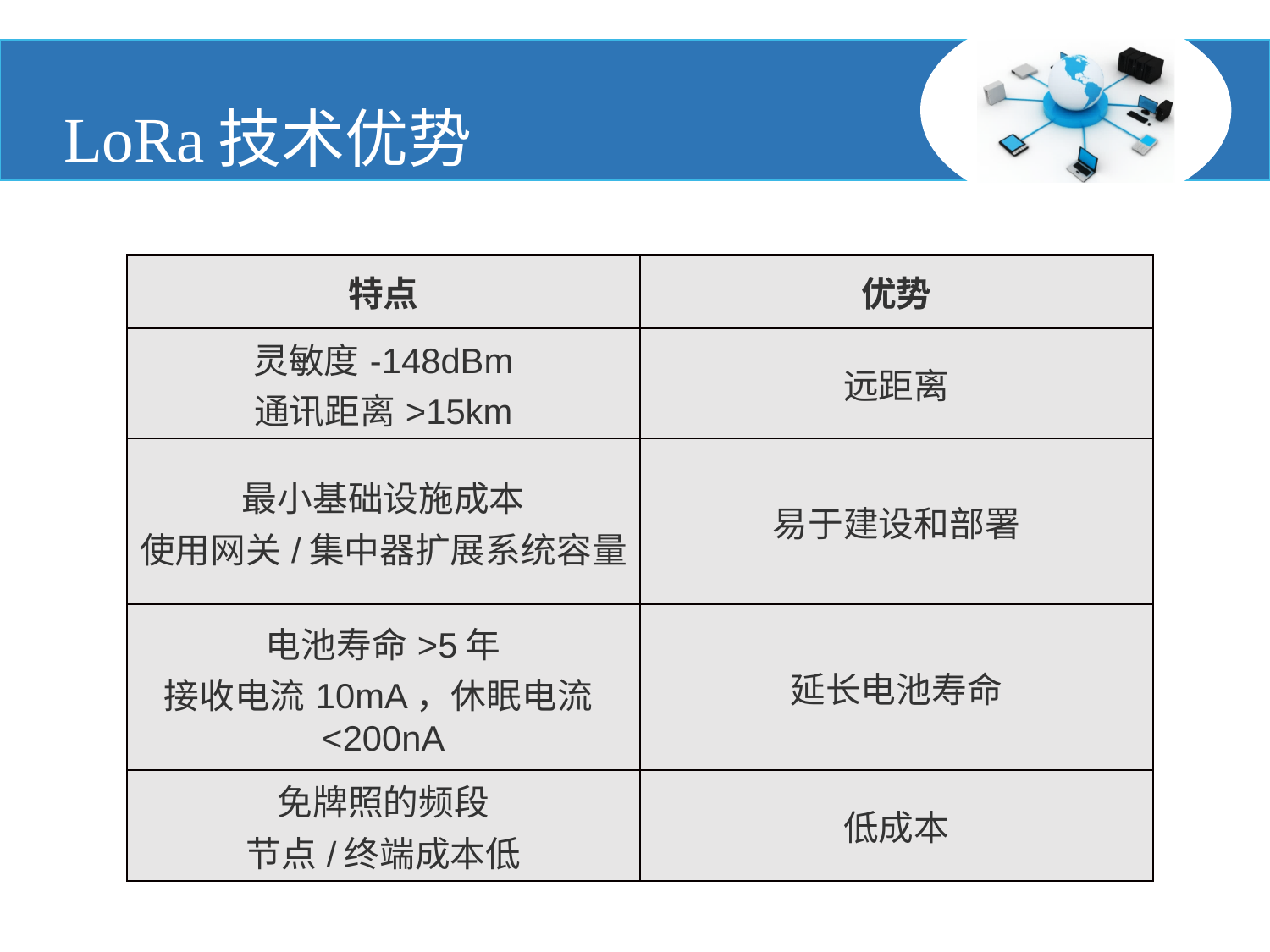

LoRa技术优势
#

| 特点 | 优势 |
| --- | --- |
| 灵敏度-148dBm 通讯距离>15km | 远距离 |
| 最小基础设施成本 使用网关/集中器扩展系统容量 | 易于建设和部署 |
| 电池寿命>5年 接收电流10mA，休眠电流<200nA | 延长电池寿命 |
| 免牌照的频段 节点/终端成本低 | 低成本 |